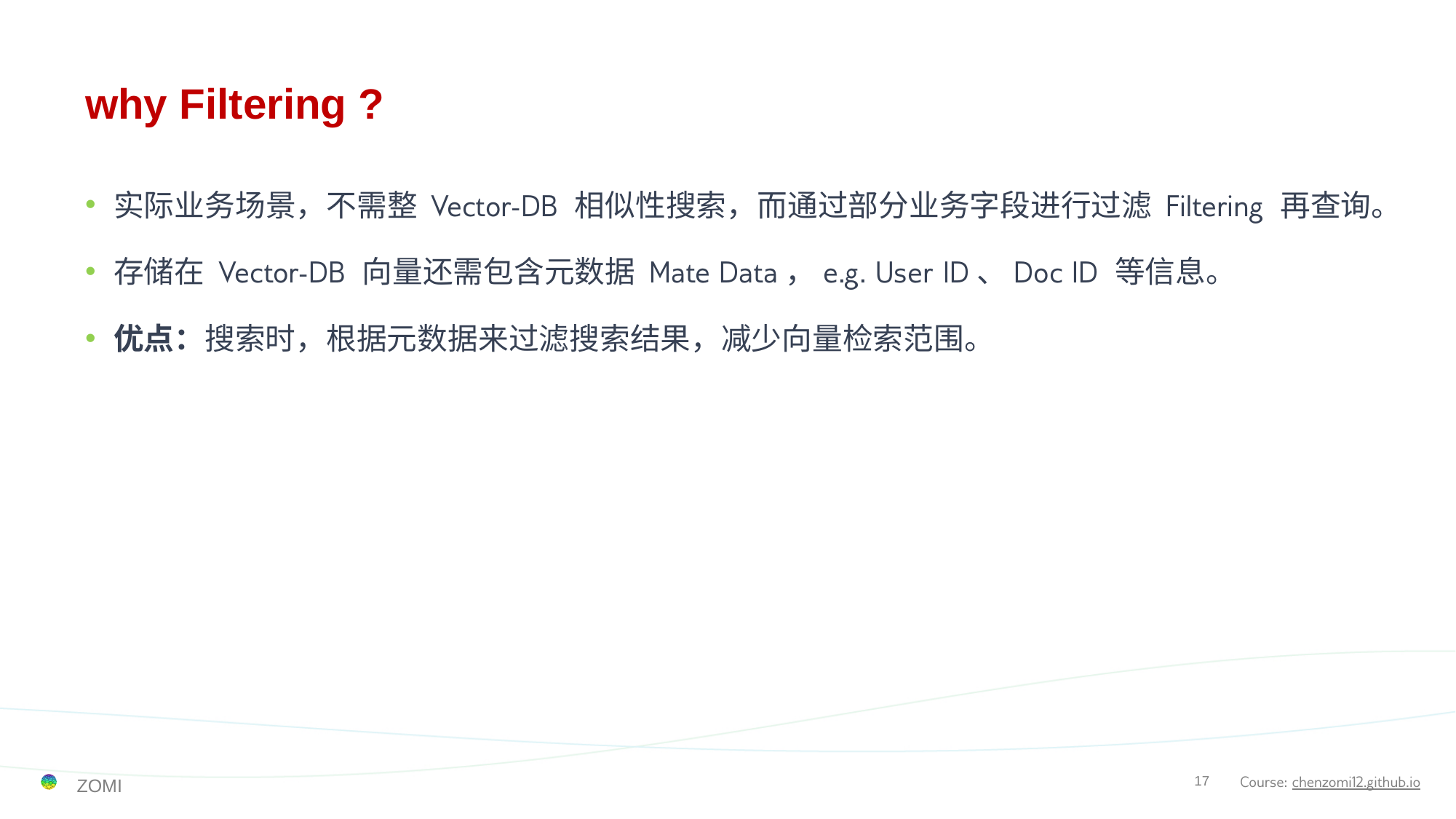

# why Filtering ?
实际业务场景，不需整 Vector-DB 相似性搜索，而通过部分业务字段进行过滤 Filtering 再查询。
存储在 Vector-DB 向量还需包含元数据 Mate Data，e.g. User ID、Doc ID 等信息。
优点：搜索时，根据元数据来过滤搜索结果，减少向量检索范围。